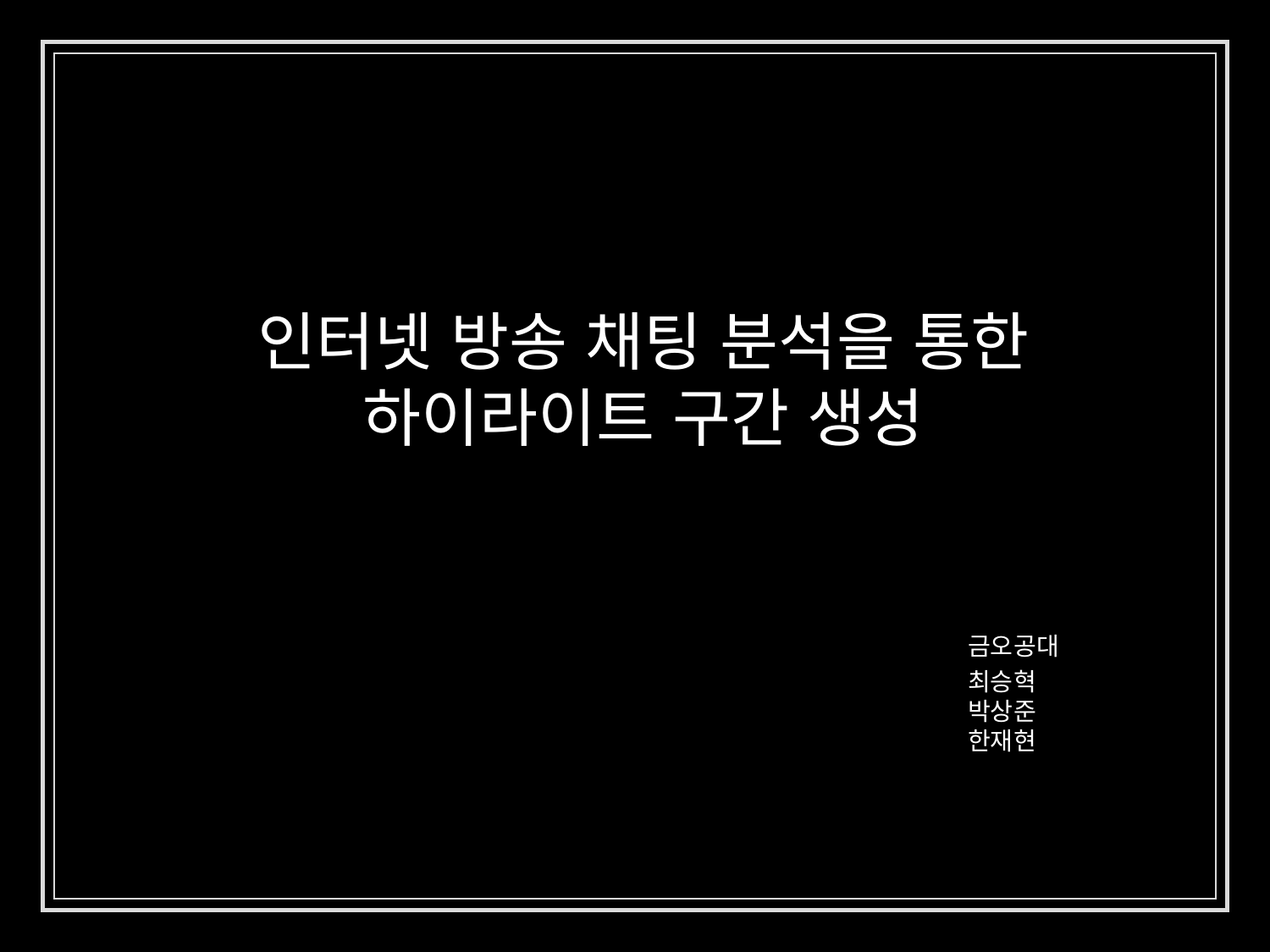

# 인터넷 방송 채팅 분석을 통한 하이라이트 구간 생성
금오공대
최승혁
박상준
한재현